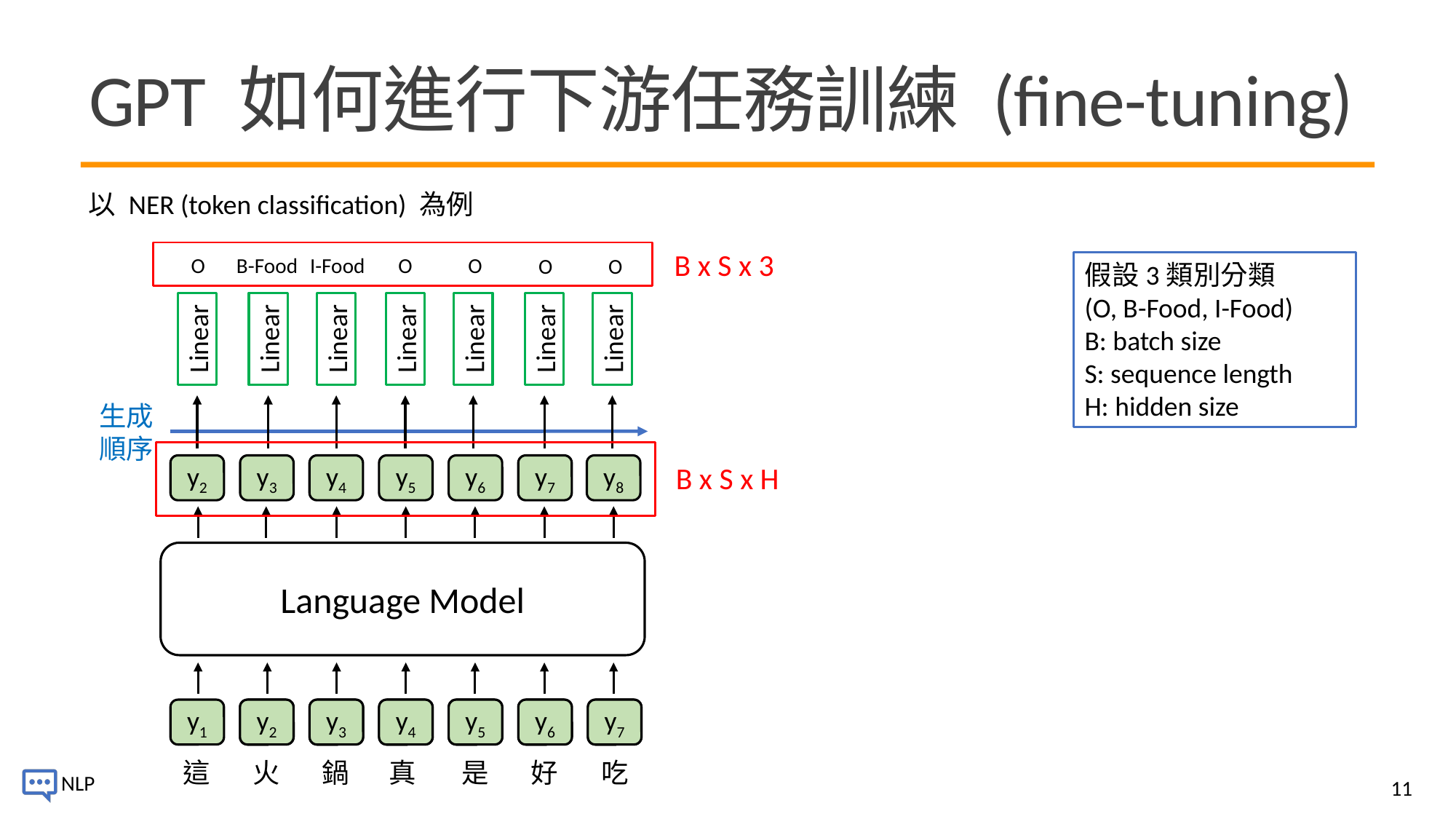

# GPT 如何進行下游任務訓練 (fine-tuning)
以 NER (token classification) 為例
B x S x 3

O
B-Food
I-Food
O
O
O
O
假設3類別分類
(O, B-Food, I-Food)
B: batch size
S: sequence length
H: hidden size
Linear
Linear
Linear
Linear
Linear
Linear
Linear
生成順序

B x S x H
y2
y3
y4
y5
y6
y7
y8
Language Model
y7
y6
y5
y4
y2
y3
y1

這
火
鍋
真
是
好
吃
11